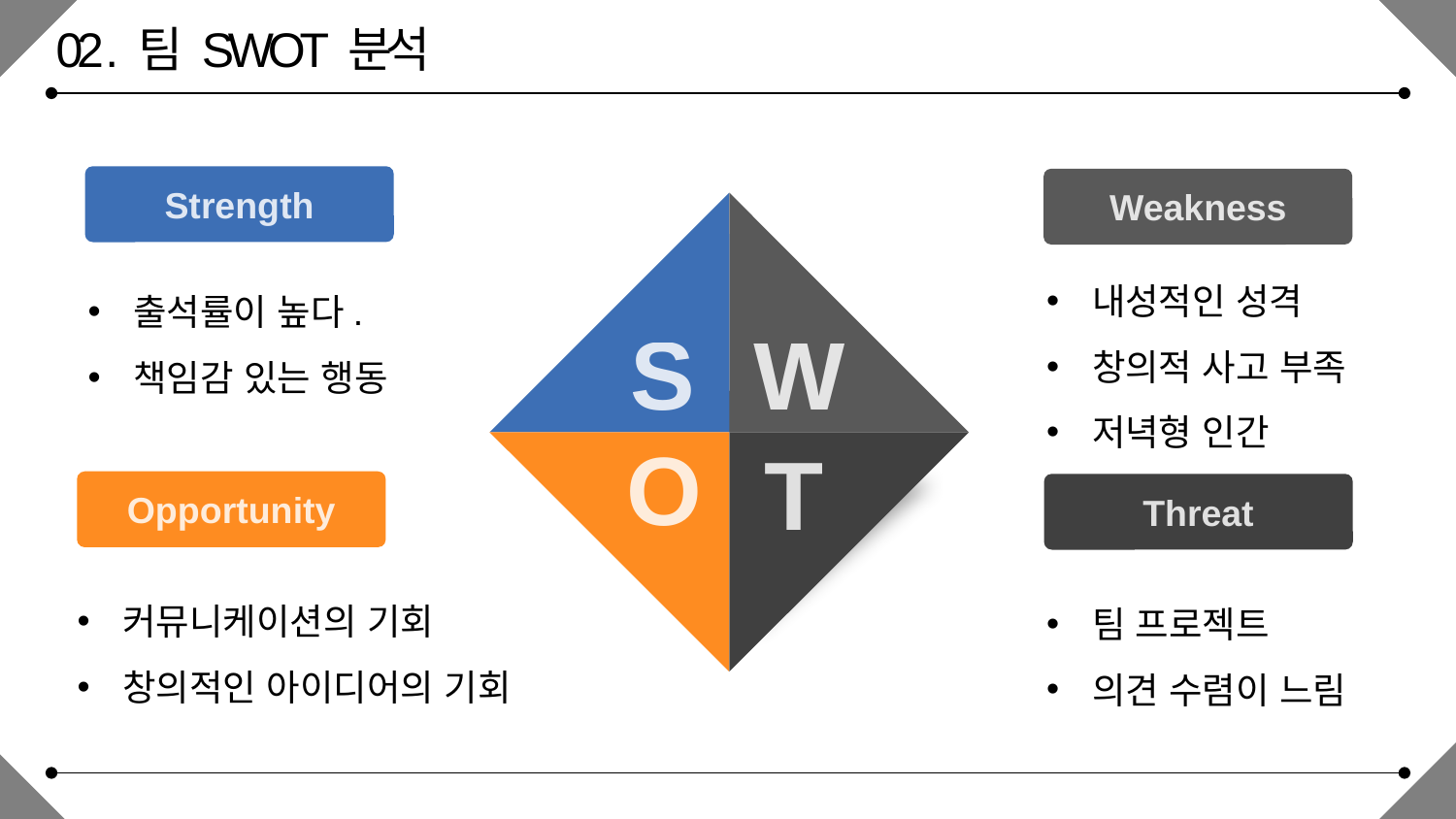

02 . 팀 SWOT 분석
Strength
Weakness

S
W
O
T

내성적인 성격
창의적 사고 부족
저녁형 인간
출석률이 높다.
책임감 있는 행동
Opportunity
Threat
커뮤니케이션의 기회
창의적인 아이디어의 기회
팀 프로젝트
의견 수렴이 느림